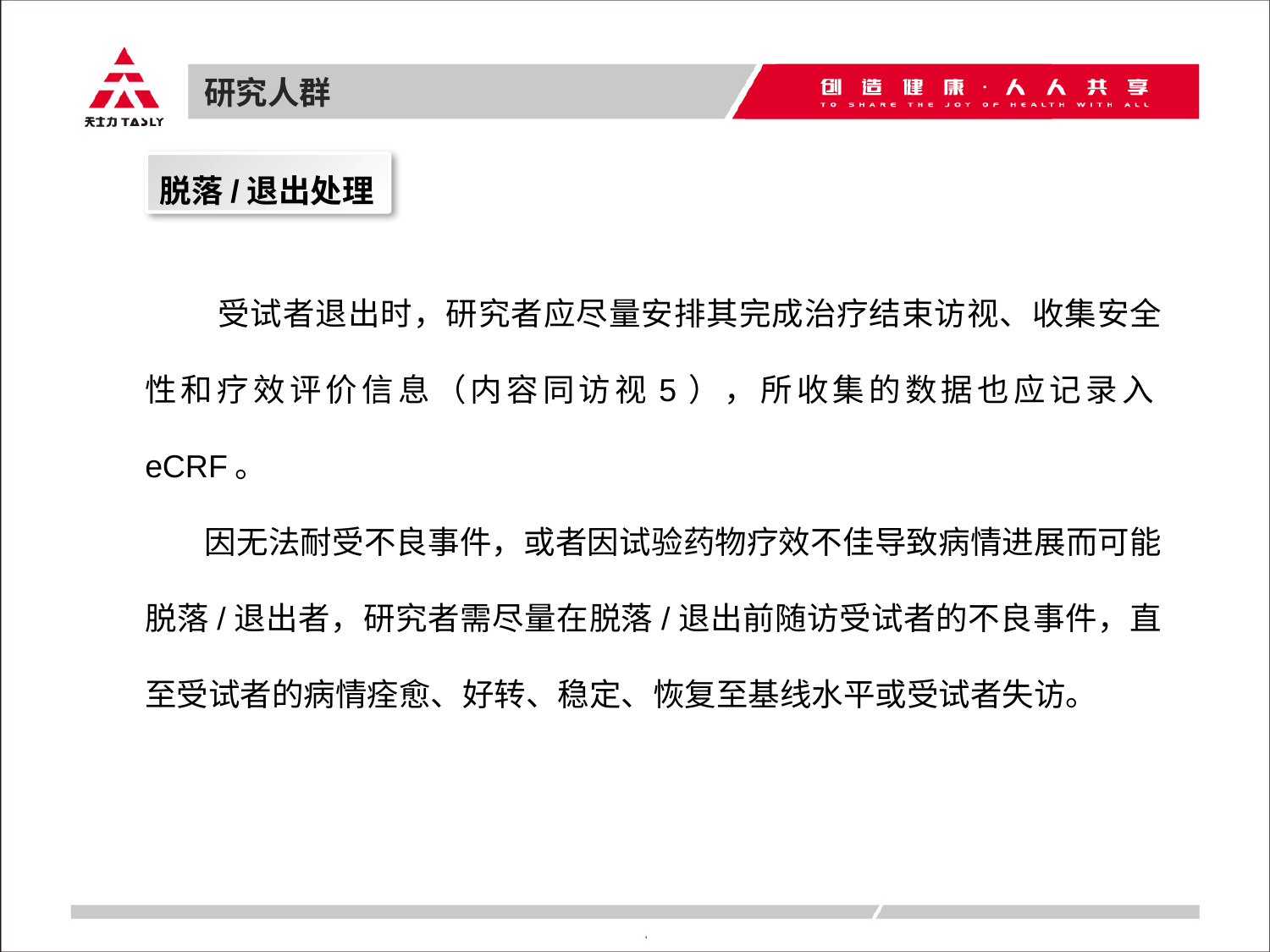

研究人群
脱落/退出处理
        受试者退出时，研究者应尽量安排其完成治疗结束访视、收集安全性和疗效评价信息（内容同访视5），所收集的数据也应记录入eCRF。
       因无法耐受不良事件，或者因试验药物疗效不佳导致病情进展而可能脱落/退出者，研究者需尽量在脱落/退出前随访受试者的不良事件，直至受试者的病情痊愈、好转、稳定、恢复至基线水平或受试者失访。